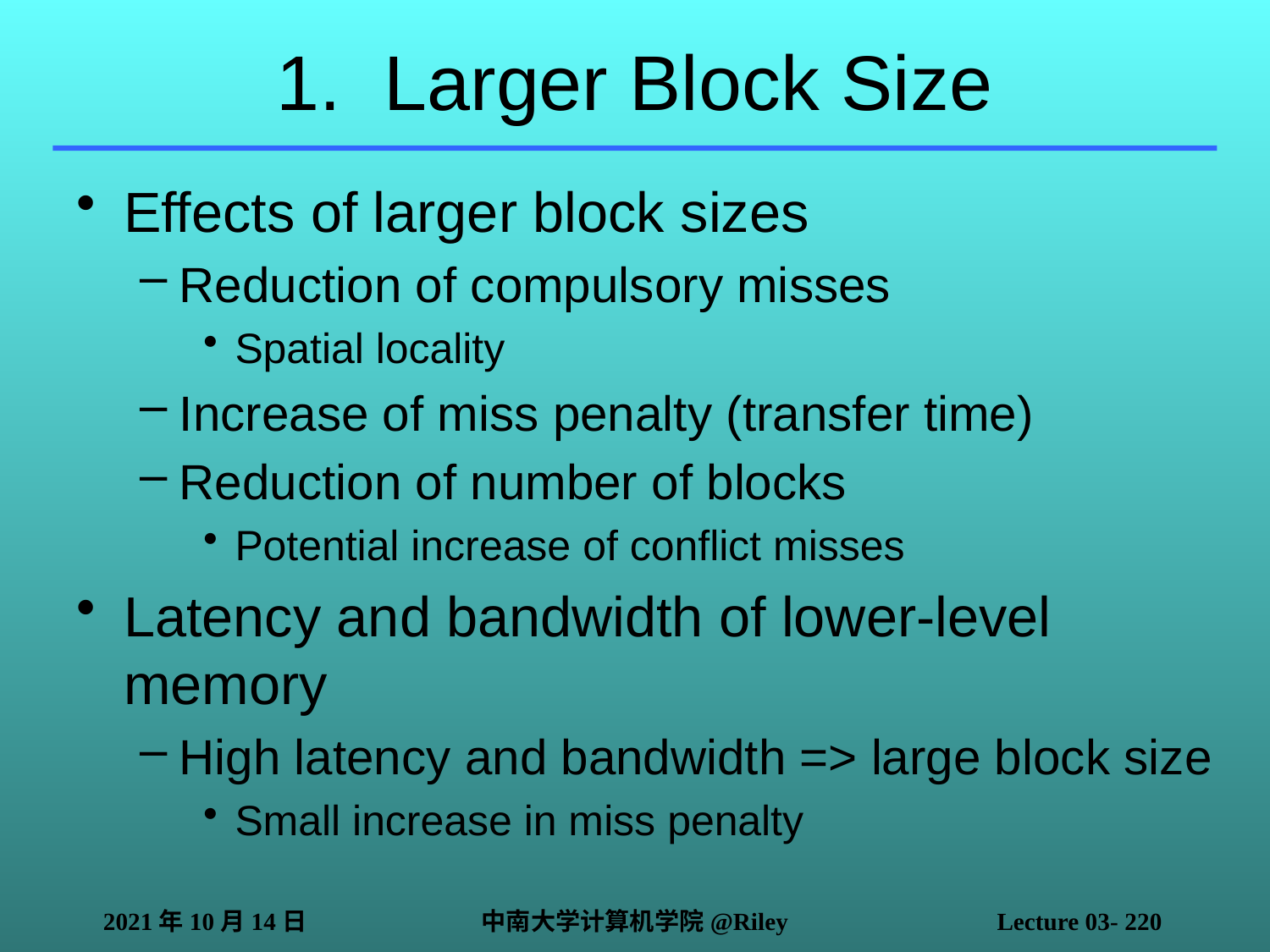

# 1.  Larger Block Size

Effects of larger block sizes
Reduction of compulsory misses
Spatial locality
Increase of miss penalty (transfer time)
Reduction of number of blocks
Potential increase of conflict misses
Latency and bandwidth of lower-level memory
High latency and bandwidth => large block size
Small increase in miss penalty
2021年10月14日
中南大学计算机学院@Riley
Lecture 03- 220